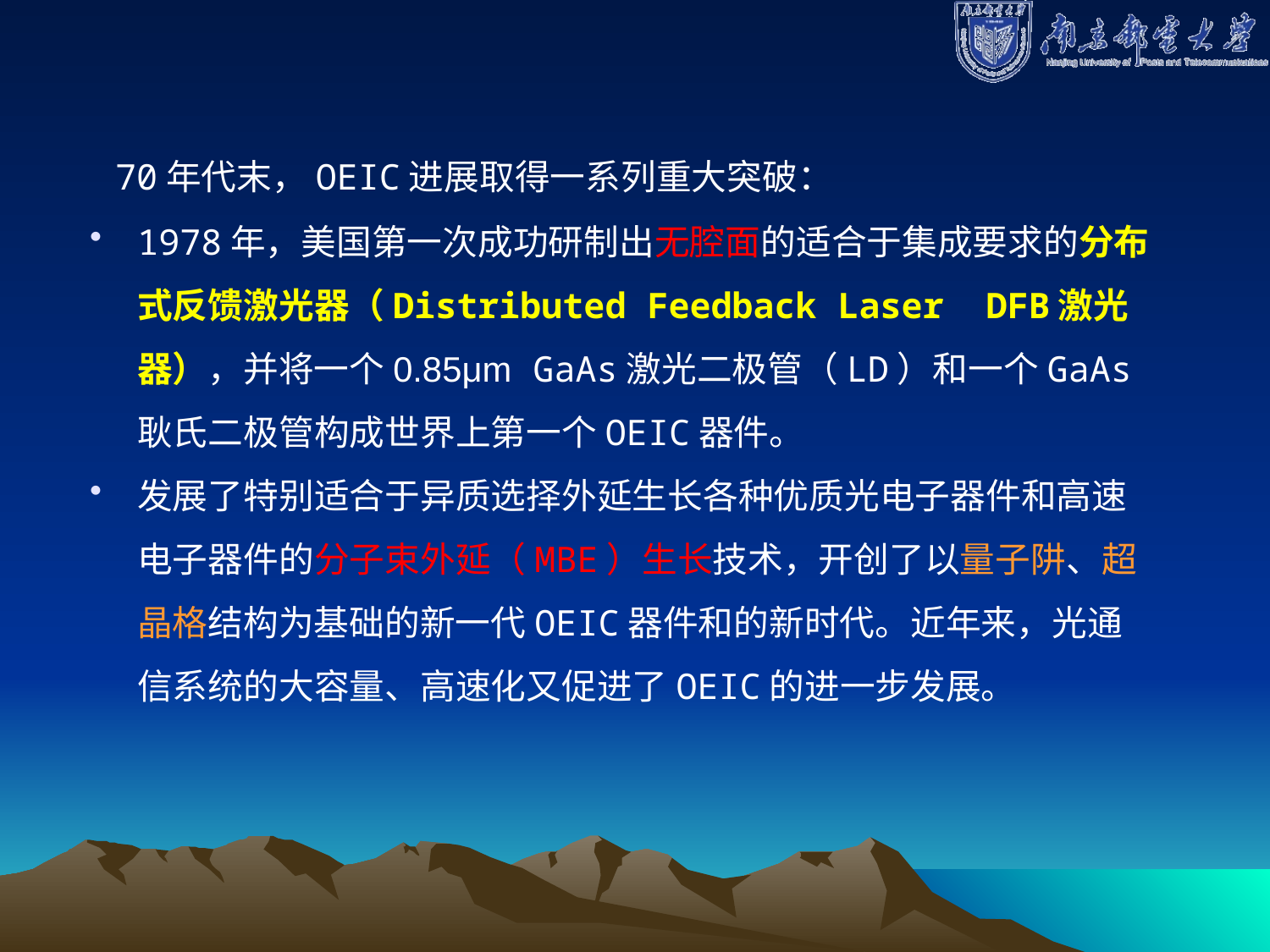

70年代末，OEIC进展取得一系列重大突破：
1978年，美国第一次成功研制出无腔面的适合于集成要求的分布式反馈激光器（Distributed Feedback Laser  DFB激光器），并将一个0.85μm GaAs激光二极管（LD）和一个GaAs耿氏二极管构成世界上第一个OEIC器件。
发展了特别适合于异质选择外延生长各种优质光电子器件和高速电子器件的分子束外延（MBE）生长技术，开创了以量子阱、超晶格结构为基础的新一代OEIC器件和的新时代。近年来，光通信系统的大容量、高速化又促进了OEIC的进一步发展。

64